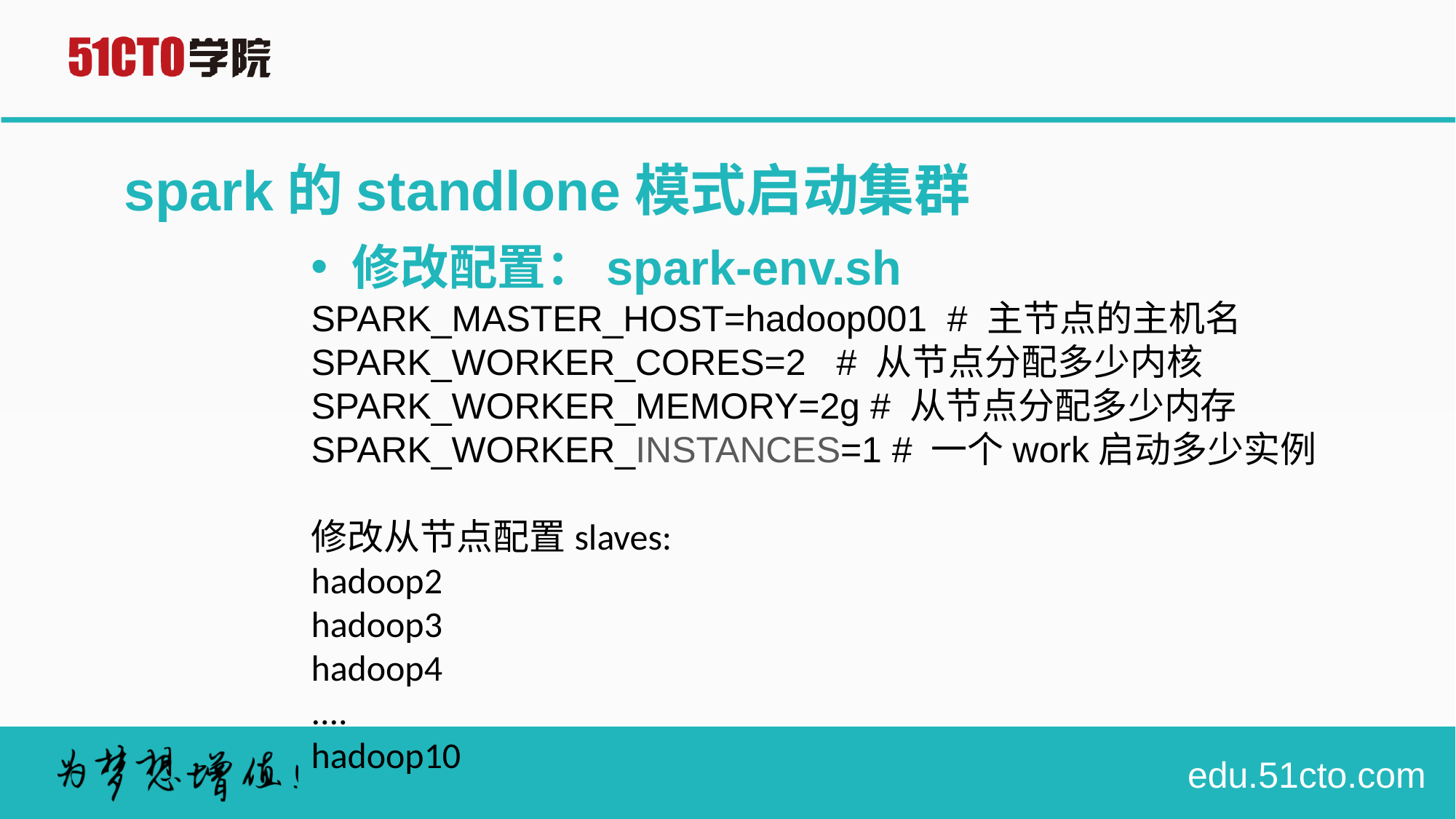

# spark的standlone模式启动集群
修改配置：spark-env.sh
SPARK_MASTER_HOST=hadoop001  # 主节点的主机名
SPARK_WORKER_CORES=2   # 从节点分配多少内核
SPARK_WORKER_MEMORY=2g # 从节点分配多少内存
SPARK_WORKER_INSTANCES=1 # 一个work启动多少实例

修改从节点配置slaves:
hadoop2
hadoop3
hadoop4
....
hadoop10

启动集群：start-all.sh

连接spark-shell（默认使用全部的core和默认1G内存）：
bin/spark-shell --master spark://hadoop000:7077

UI界面：http://hadoop000:8080/